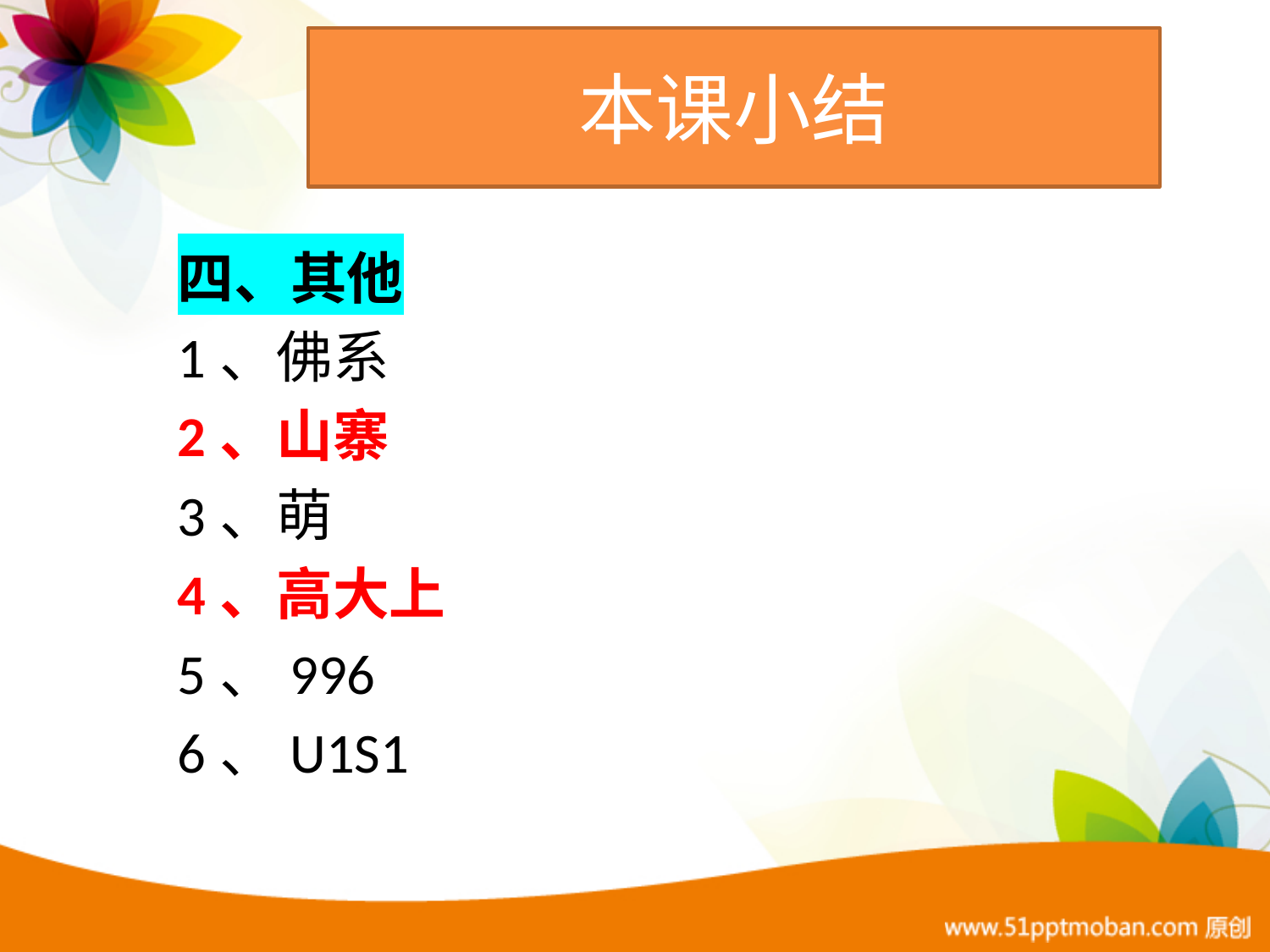

本课小结
四、其他
1、佛系
2、山寨
3、萌
4、高大上
5、996
6、U1S1